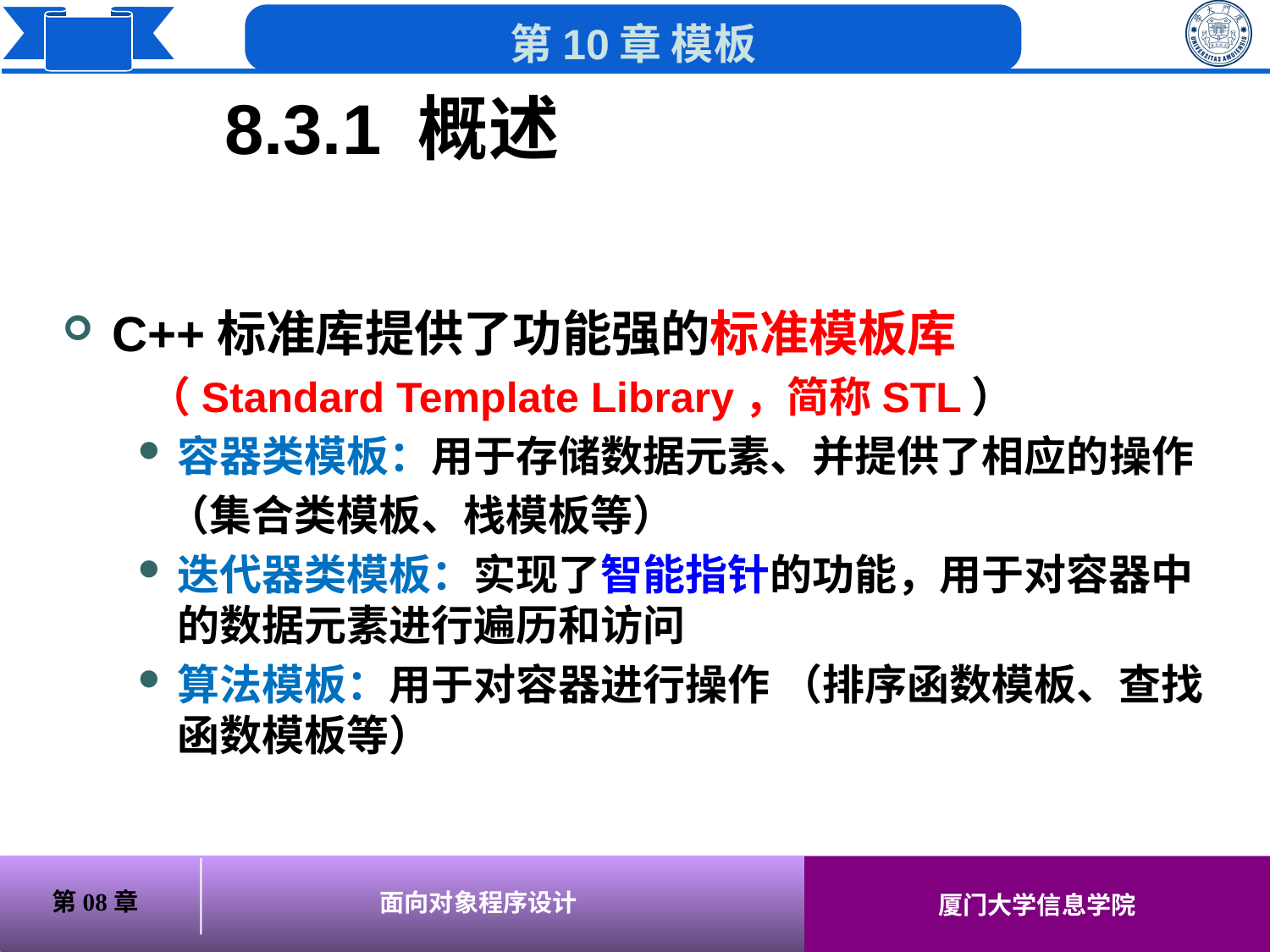

# 8.3.1 概述
C++标准库提供了功能强的标准模板库
        （Standard Template Library，简称STL）
容器类模板：用于存储数据元素、并提供了相应的操作
  （集合类模板、栈模板等）
迭代器类模板：实现了智能指针的功能，用于对容器中的数据元素进行遍历和访问
算法模板：用于对容器进行操作 （排序函数模板、查找函数模板等）
31